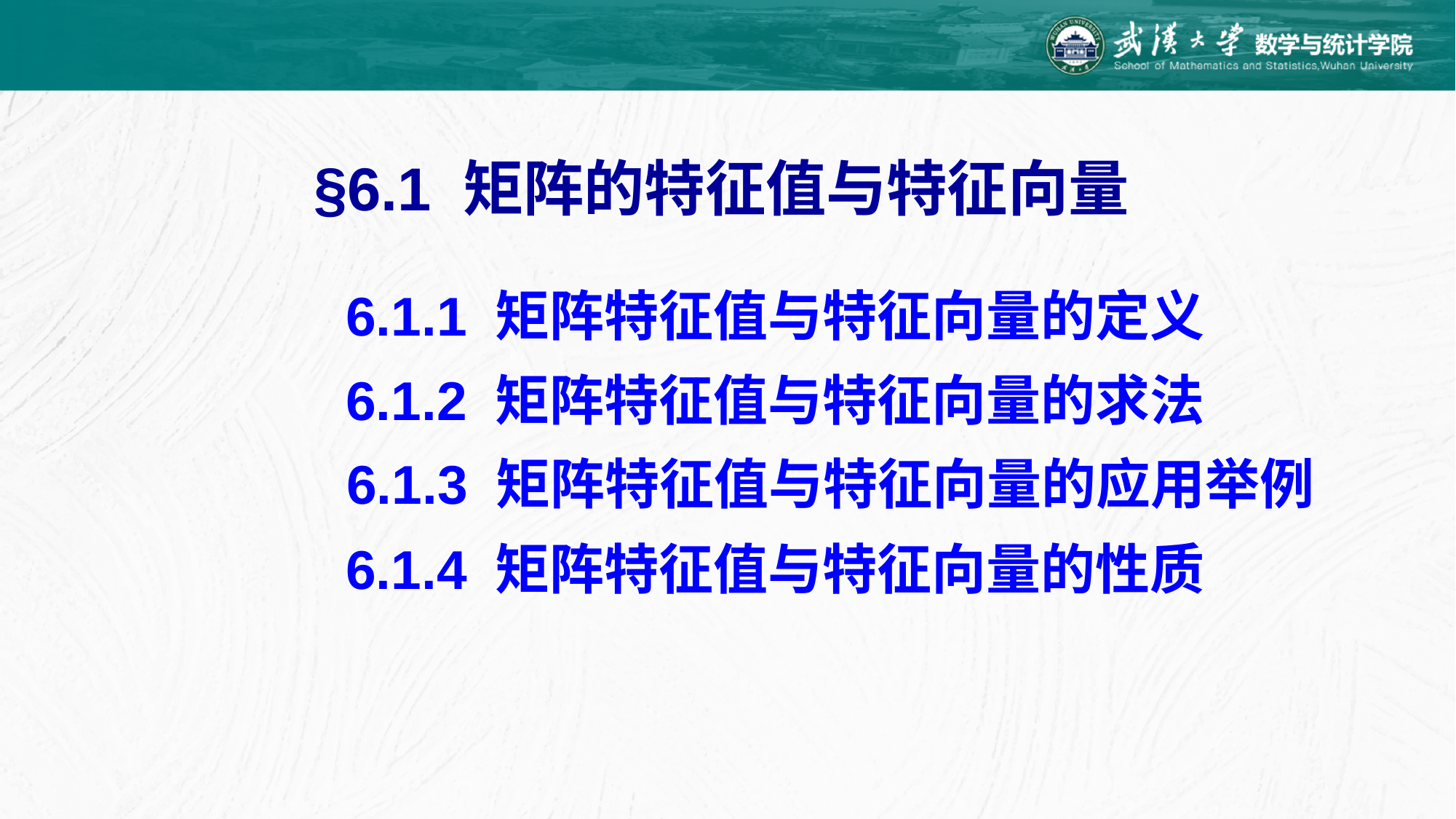

§6.1 矩阵的特征值与特征向量
6.1.1 矩阵特征值与特征向量的定义
6.1.2 矩阵特征值与特征向量的求法
6.1.3 矩阵特征值与特征向量的应用举例
6.1.4 矩阵特征值与特征向量的性质